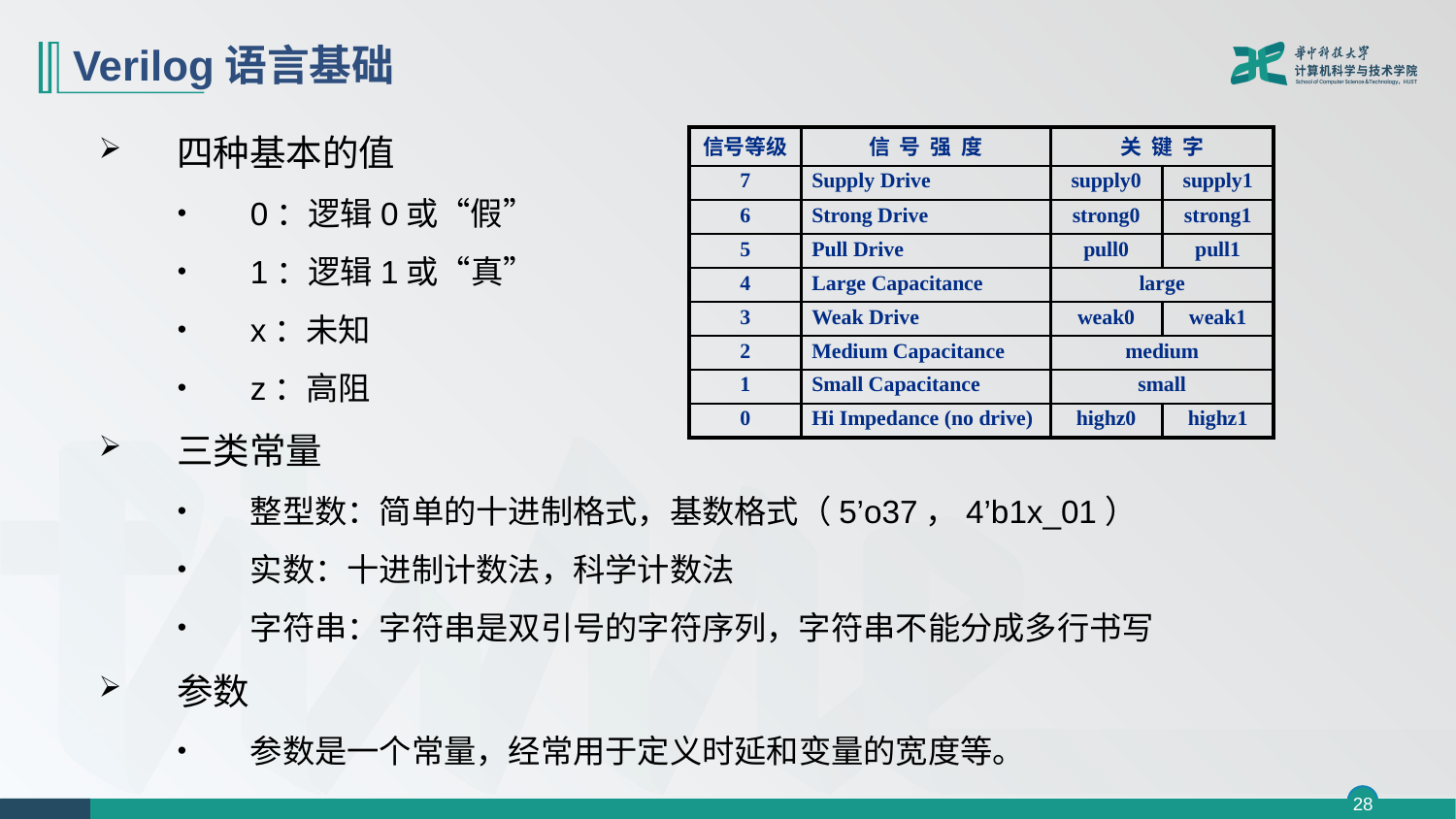

# Verilog语言基础
四种基本的值
0：逻辑0或“假”
1：逻辑1或“真”
x：未知
z：高阻
三类常量
整型数：简单的十进制格式，基数格式（5’o37，4’b1x_01）
实数：十进制计数法，科学计数法
字符串：字符串是双引号的字符序列，字符串不能分成多行书写
参数
参数是一个常量，经常用于定义时延和变量的宽度等。
| 信号等级 | 信 号 强 度 | 关 键 字 |  |
| --- | --- | --- | --- |
| 7 | Supply Drive | supply0 | supply1 |
| 6 | Strong Drive | strong0 | strong1 |
| 5 | Pull Drive | pull0 | pull1 |
| 4 | Large Capacitance | large |  |
| 3 | Weak Drive | weak0 | weak1 |
| 2 | Medium Capacitance | medium |  |
| 1 | Small Capacitance | small |  |
| 0 | Hi Impedance (no drive) | highz0 | highz1 |